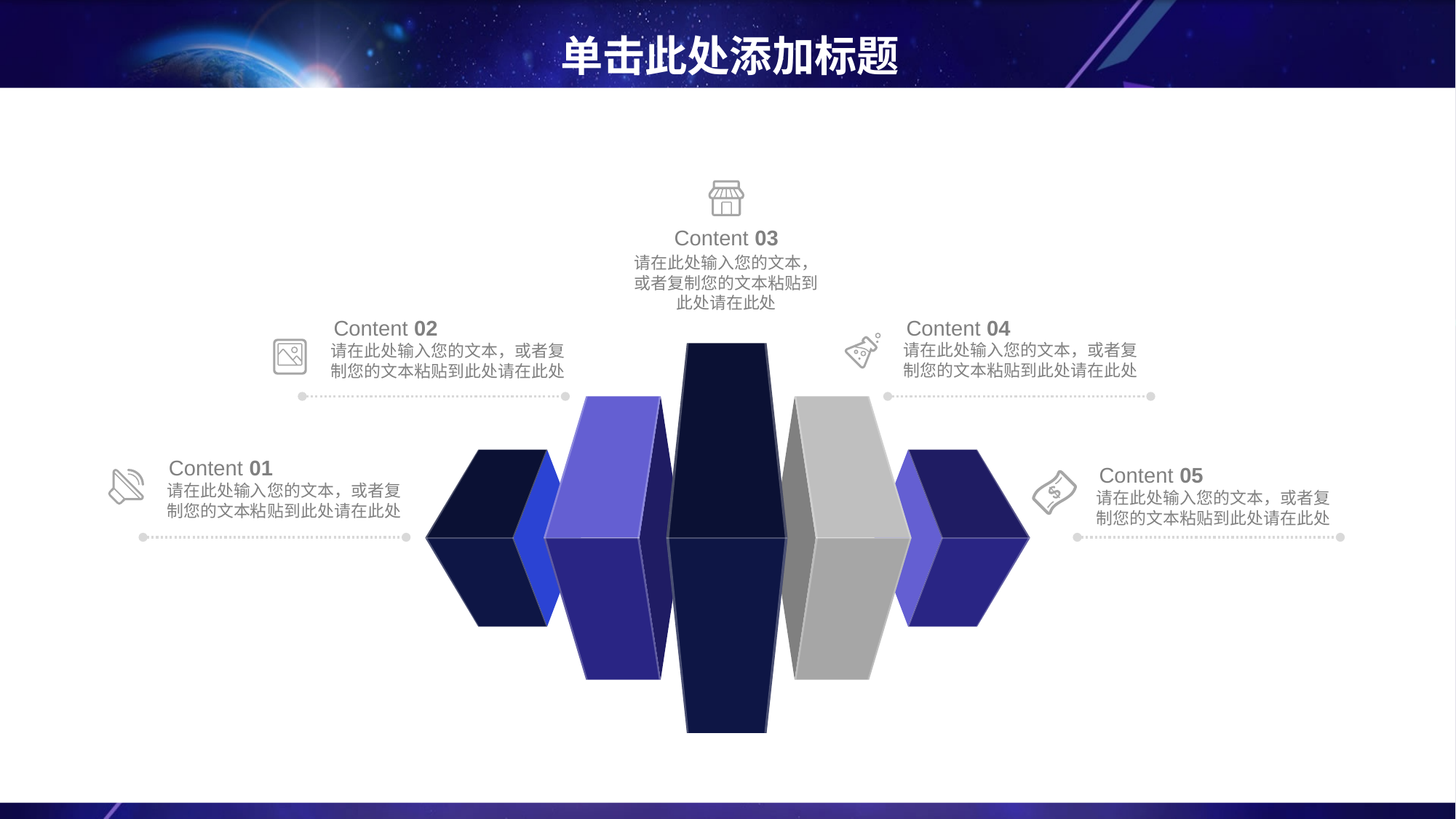

# 单击此处添加标题

Content 03
请在此处输入您的文本，或者复制您的文本粘贴到此处请在此处
Content 04
Content 02

请在此处输入您的文本，或者复制您的文本粘贴到此处请在此处
请在此处输入您的文本，或者复制您的文本粘贴到此处请在此处

Content 01
Content 05

请在此处输入您的文本，或者复制您的文本粘贴到此处请在此处

请在此处输入您的文本，或者复制您的文本粘贴到此处请在此处